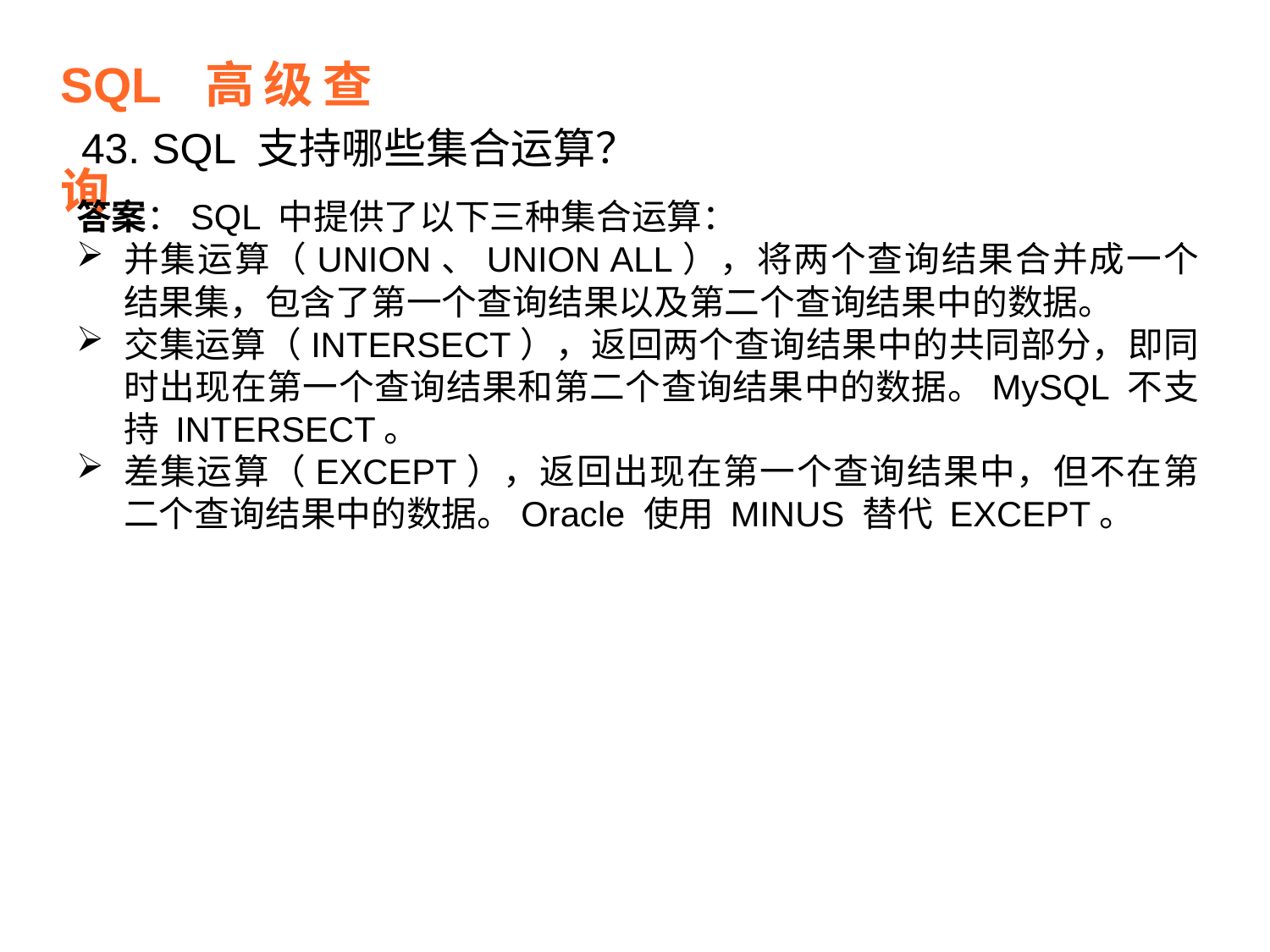

SQL 高级查询
43. SQL 支持哪些集合运算？
答案：SQL 中提供了以下三种集合运算：
并集运算（UNION、UNION ALL），将两个查询结果合并成一个结果集，包含了第一个查询结果以及第二个查询结果中的数据。
交集运算（INTERSECT），返回两个查询结果中的共同部分，即同时出现在第一个查询结果和第二个查询结果中的数据。MySQL 不支持 INTERSECT。
差集运算（EXCEPT），返回出现在第一个查询结果中，但不在第二个查询结果中的数据。Oracle 使用 MINUS 替代 EXCEPT。